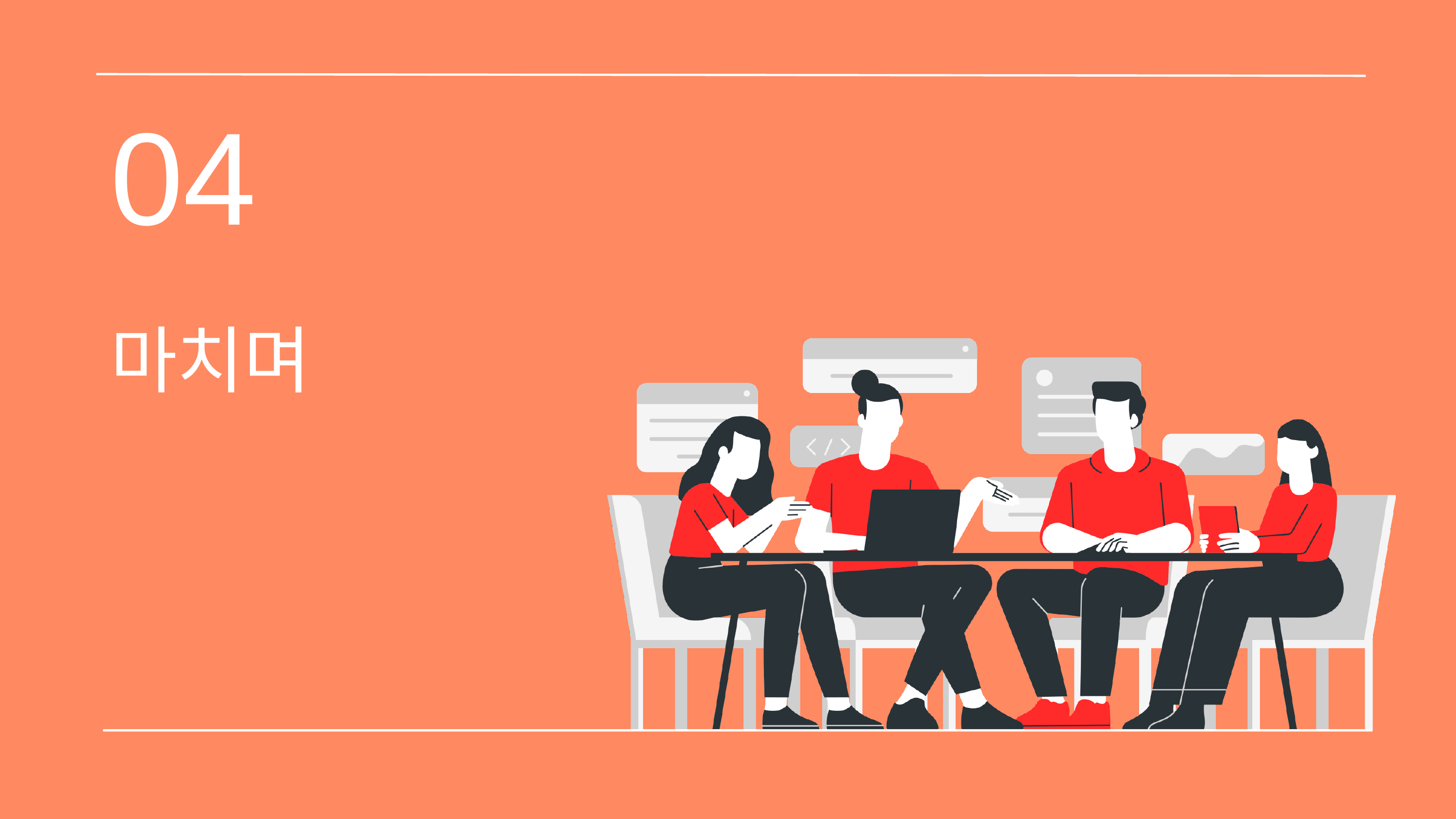

04
마치며

4-1. 프로젝트 자체 평가
4-2. Q&A